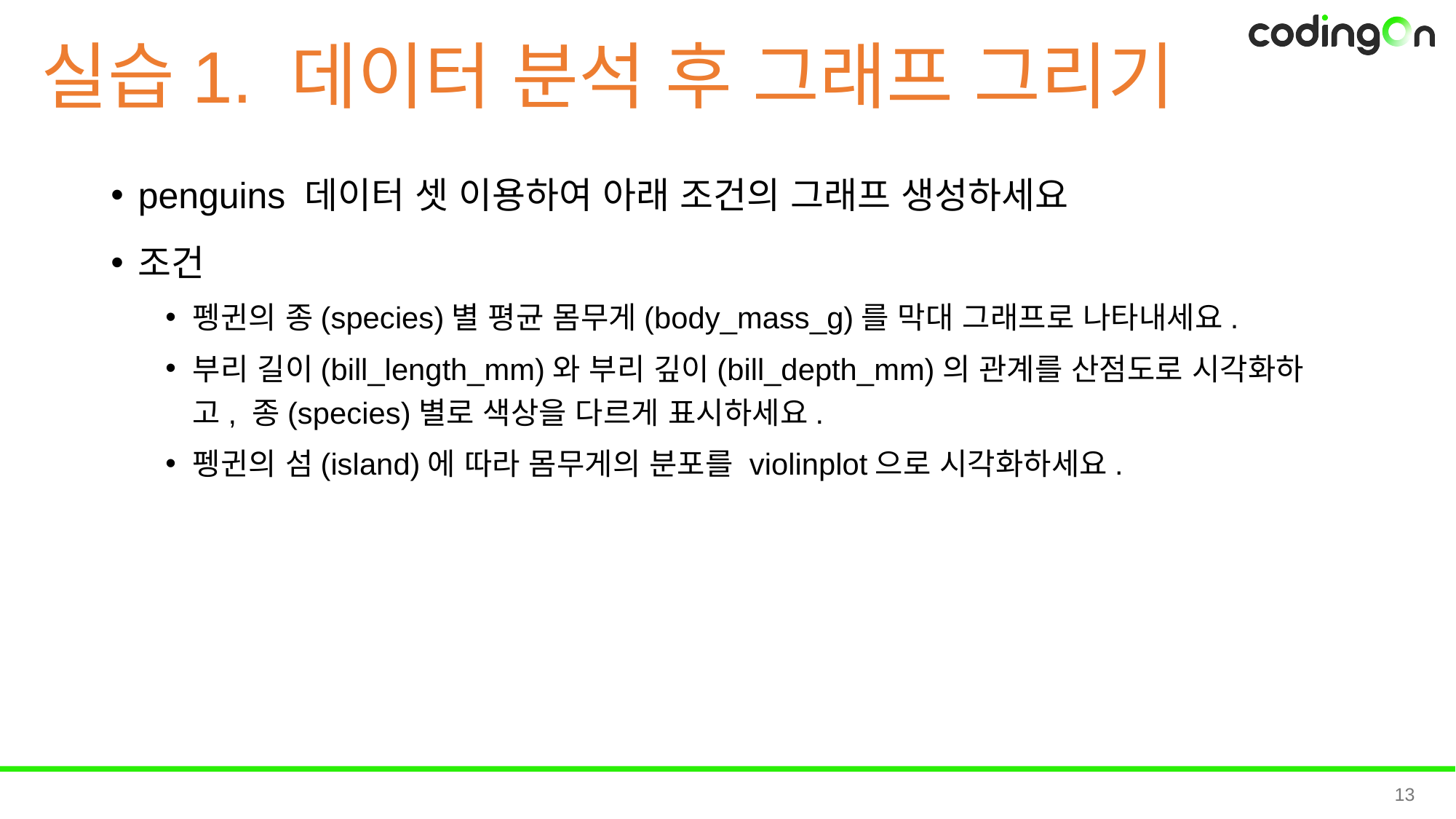

# 실습1. 데이터 분석 후 그래프 그리기
penguins 데이터 셋 이용하여 아래 조건의 그래프 생성하세요
조건
펭귄의 종(species)별 평균 몸무게(body_mass_g)를 막대 그래프로 나타내세요.
부리 길이(bill_length_mm)와 부리 깊이(bill_depth_mm)의 관계를 산점도로 시각화하고, 종(species)별로 색상을 다르게 표시하세요.
펭귄의 섬(island)에 따라 몸무게의 분포를 violinplot으로 시각화하세요.
13